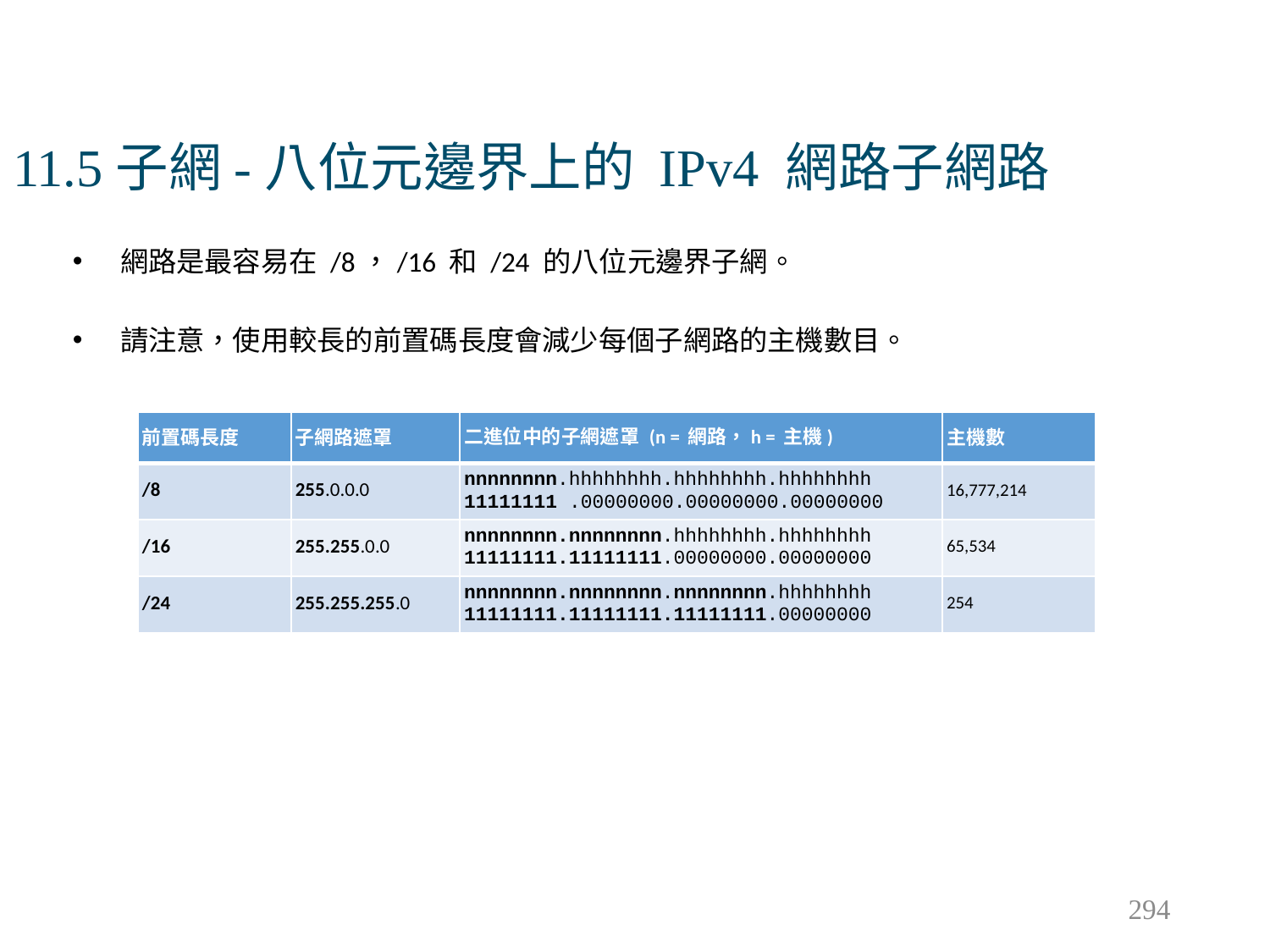

# 11.5子網-八位元邊界上的 IPv4 網路子網路
網路是最容易在 /8，/16 和 /24 的八位元邊界子網。

請注意，使用較長的前置碼長度會減少每個子網路的主機數目。
| 前置碼長度 | 子網路遮罩 | 二進位中的子網遮罩 (n = 網路，h = 主機) | 主機數 |
| --- | --- | --- | --- |
| /8 | 255.0.0.0 | nnnnnnnn.hhhhhhhh.hhhhhhhh.hhhhhhhh 11111111 .00000000.00000000.00000000 | 16,777,214 |
| /16 | 255.255.0.0 | nnnnnnnn.nnnnnnnn.hhhhhhhh.hhhhhhhh 11111111.11111111.00000000.00000000 | 65,534 |
| /24 | 255.255.255.0 | nnnnnnnn.nnnnnnnn.nnnnnnnn.hhhhhhhh 11111111.11111111.11111111.00000000 | 254 |
294